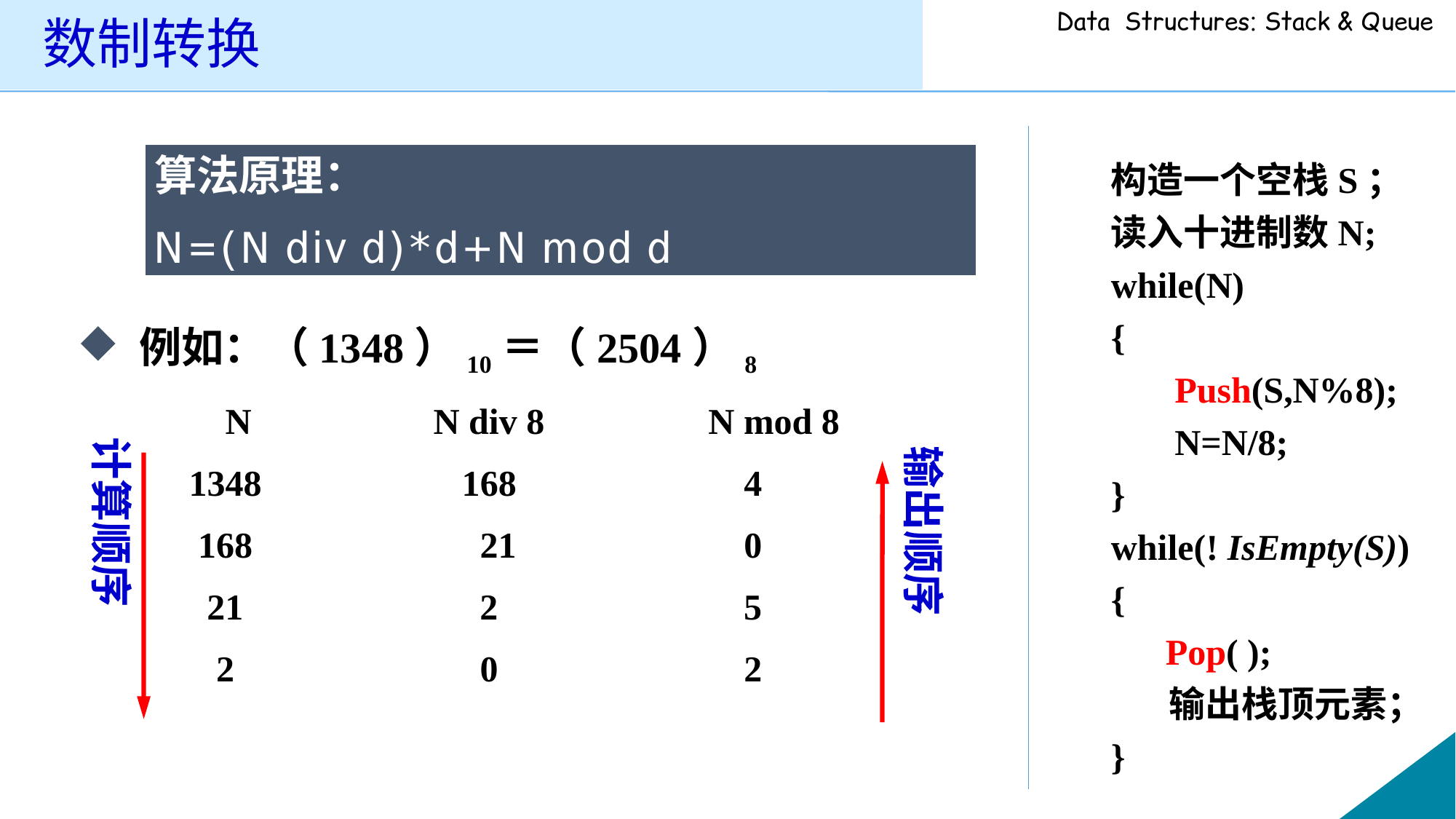

# 数制转换
构造一个空栈S；
读入十进制数N;
while(N)
{
       Push(S,N%8);
       N=N/8;
}
while(! IsEmpty(S))
{
      Pop( );
      输出栈顶元素；
}
算法原理：
N=(N div d)*d+N mod d
 例如：（1348）10＝（2504）8
    N                    N div 8                  N mod 8
1348                      168                         4
 168                         21                         0
  21                          2                           5
   2                           0                           2
计算顺序
输出顺序